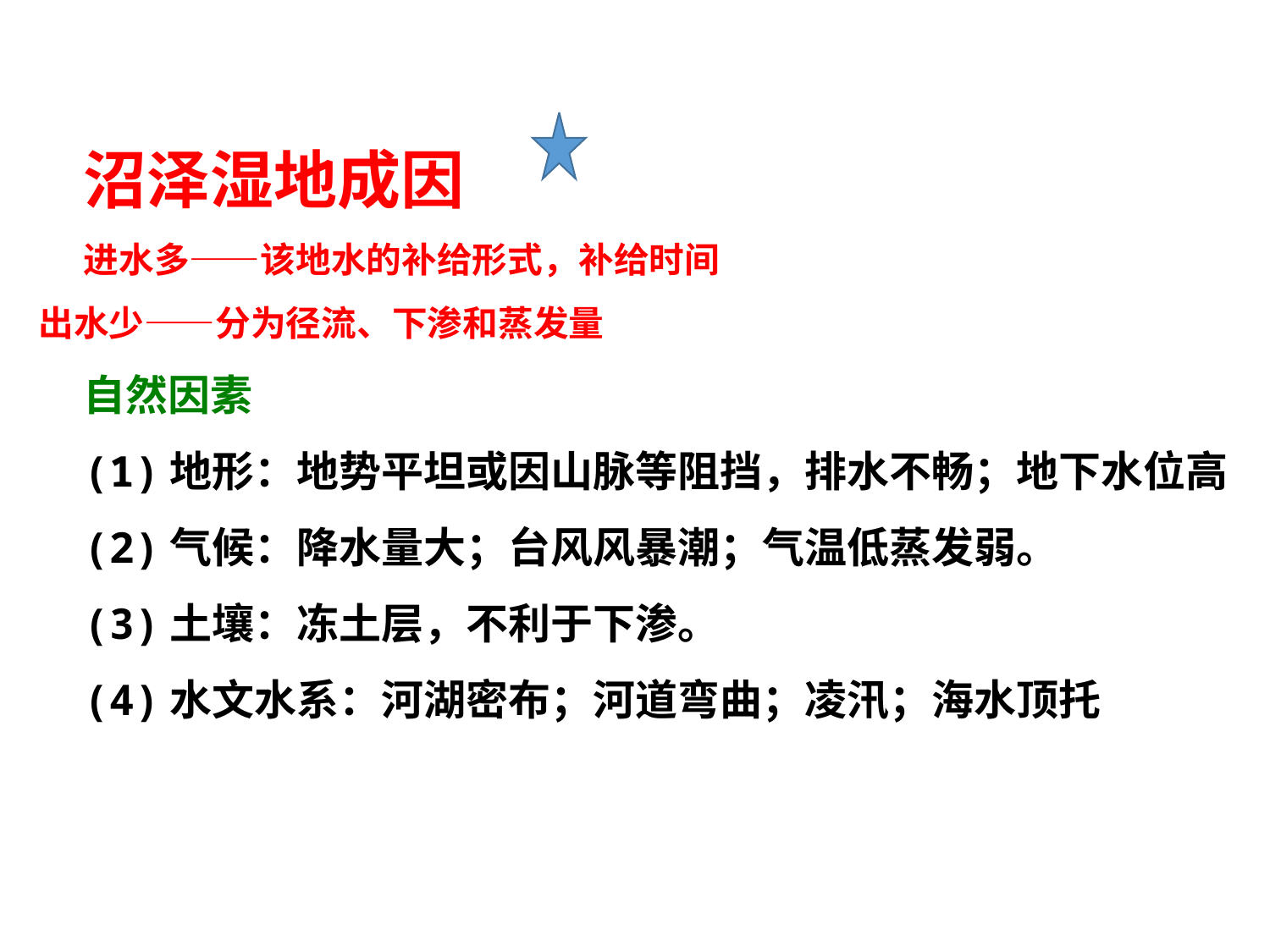

沼泽湿地成因
进水多——该地水的补给形式，补给时间
     出水少——分为径流、下渗和蒸发量
自然因素
(1)地形：地势平坦或因山脉等阻挡，排水不畅；地下水位高
(2)气候：降水量大；台风风暴潮；气温低蒸发弱。
(3)土壤：冻土层，不利于下渗。
(4)水文水系：河湖密布；河道弯曲；凌汛；海水顶托